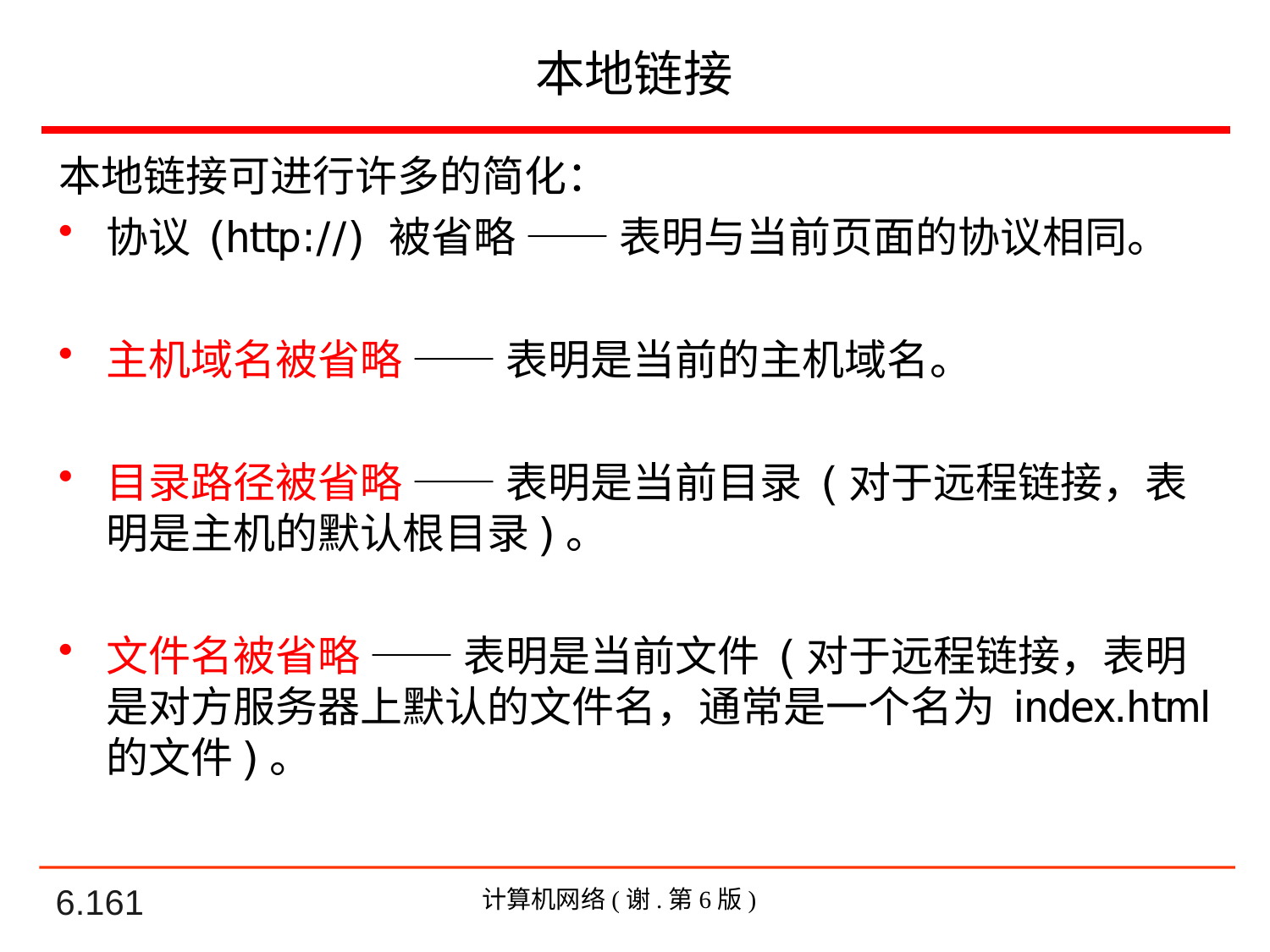

# 本地链接
本地链接可进行许多的简化：
协议 (http://) 被省略 —— 表明与当前页面的协议相同。

主机域名被省略 —— 表明是当前的主机域名。

目录路径被省略 —— 表明是当前目录 (对于远程链接，表明是主机的默认根目录)。

文件名被省略 —— 表明是当前文件 (对于远程链接，表明是对方服务器上默认的文件名，通常是一个名为 index.html 的文件)。